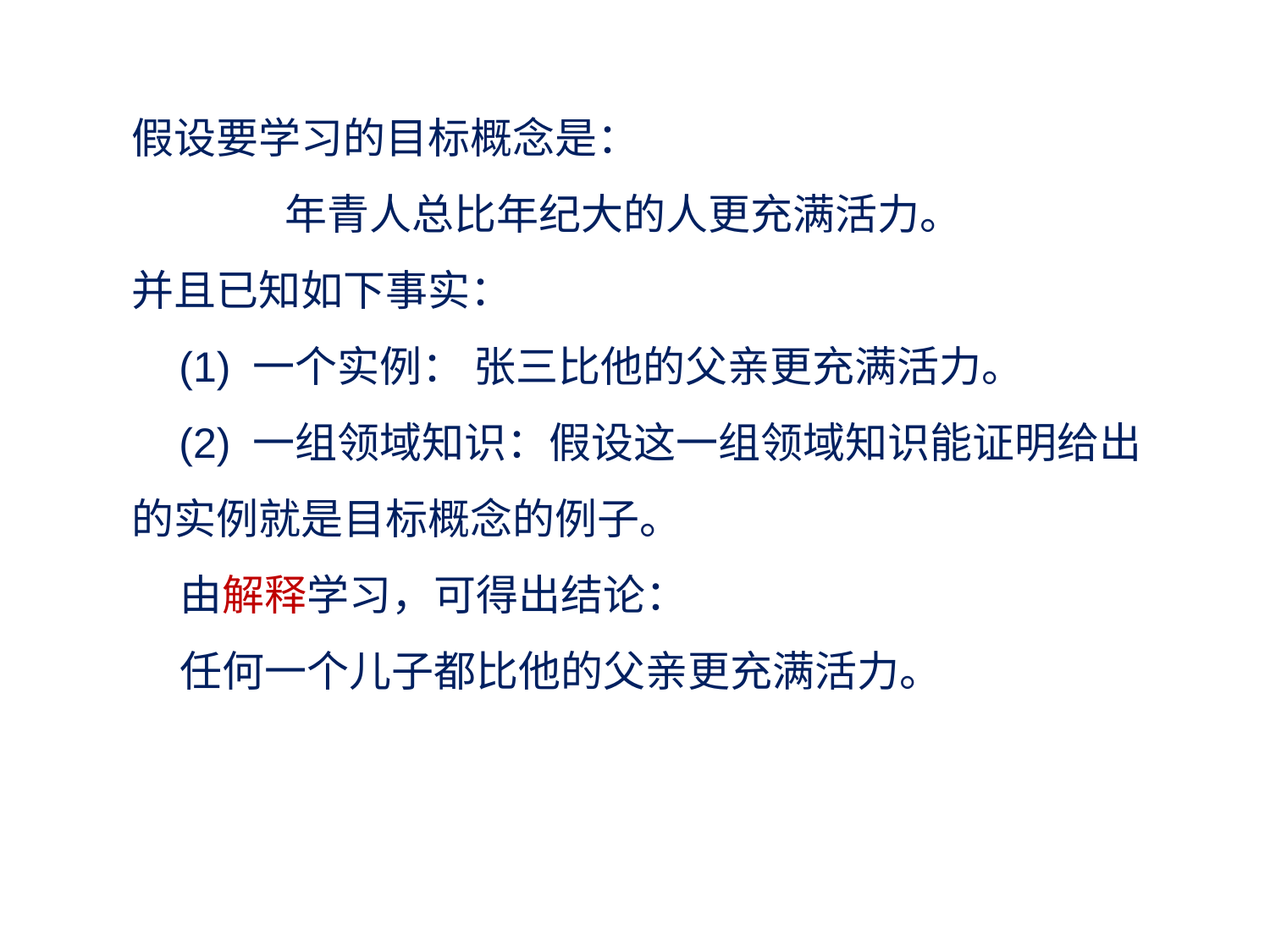

假设要学习的目标概念是：
               年青人总比年纪大的人更充满活力。
并且已知如下事实：
    (1) 一个实例： 张三比他的父亲更充满活力。
    (2) 一组领域知识：假设这一组领域知识能证明给出的实例就是目标概念的例子。
    由解释学习，可得出结论：
    任何一个儿子都比他的父亲更充满活力。